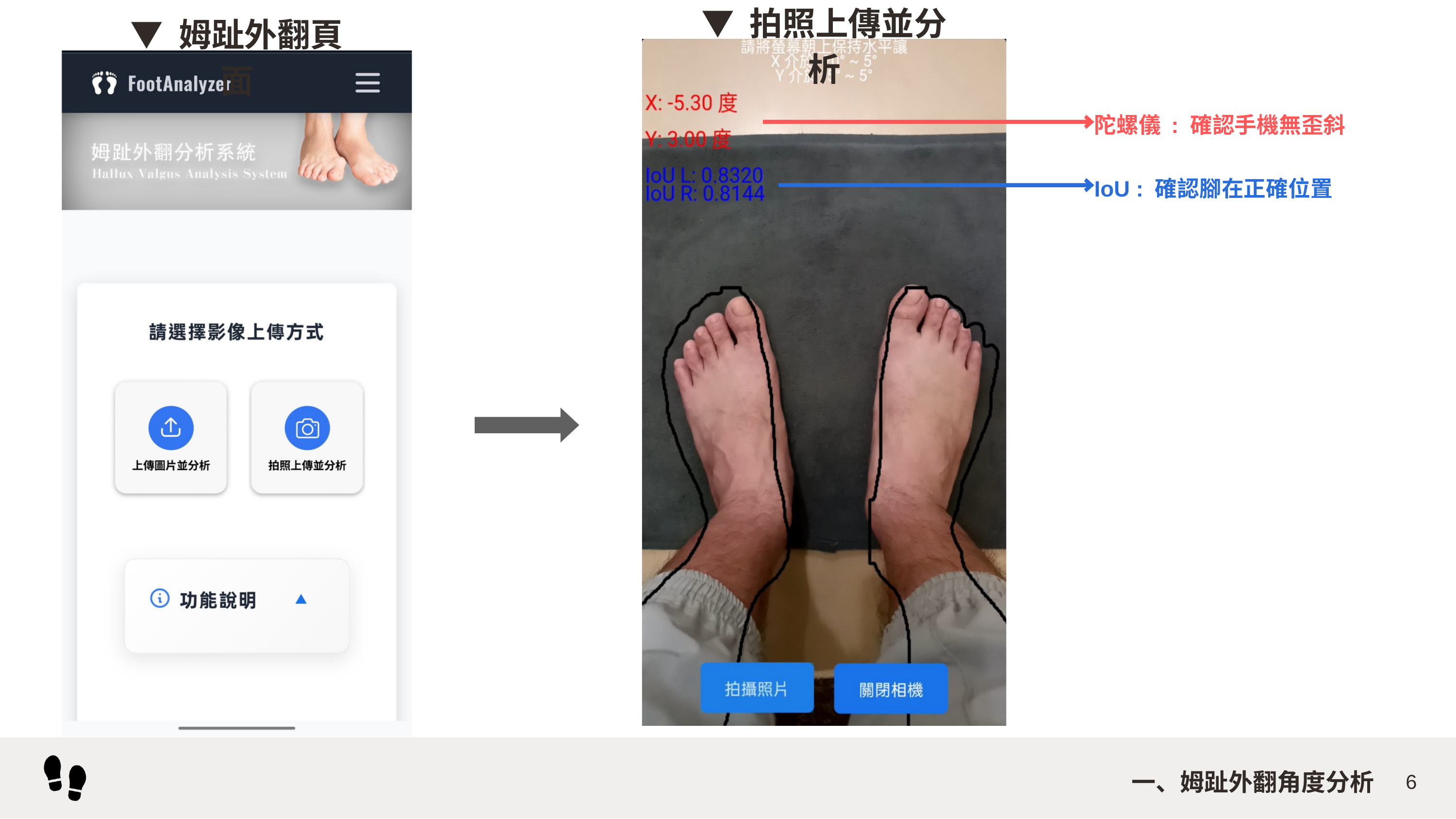

▼ 拍照上傳並分析

陀螺儀 : 確認手機無歪斜

IoU : 確認腳在正確位置

▼ 姆趾外翻頁面

一、姆趾外翻角度分析
6